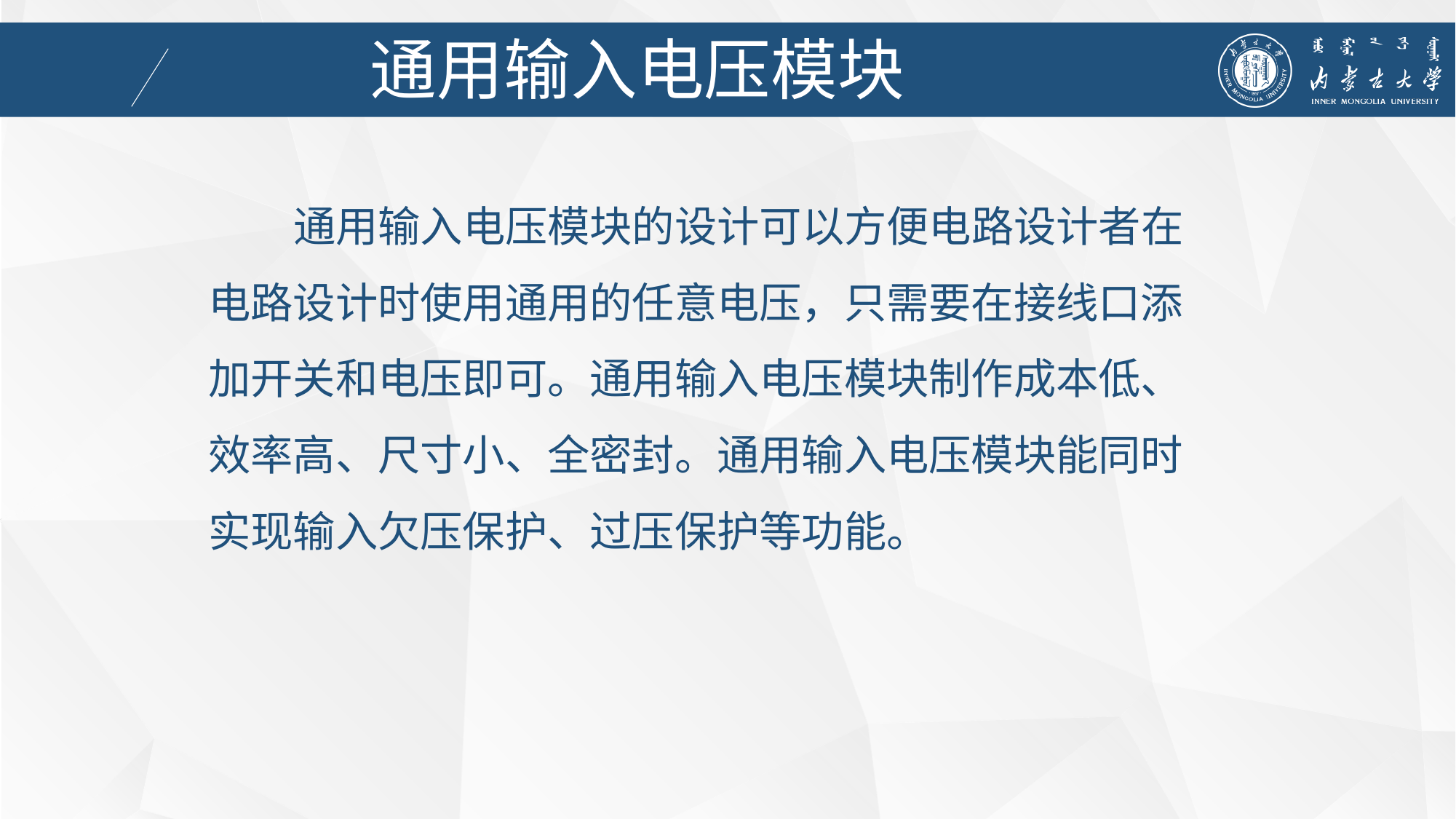

通用输入电压模块
通用输入电压模块的设计可以方便电路设计者在电路设计时使用通用的任意电压，只需要在接线口添加开关和电压即可。通用输入电压模块制作成本低、效率高、尺寸小、全密封。通用输入电压模块能同时实现输入欠压保护、过压保护等功能。